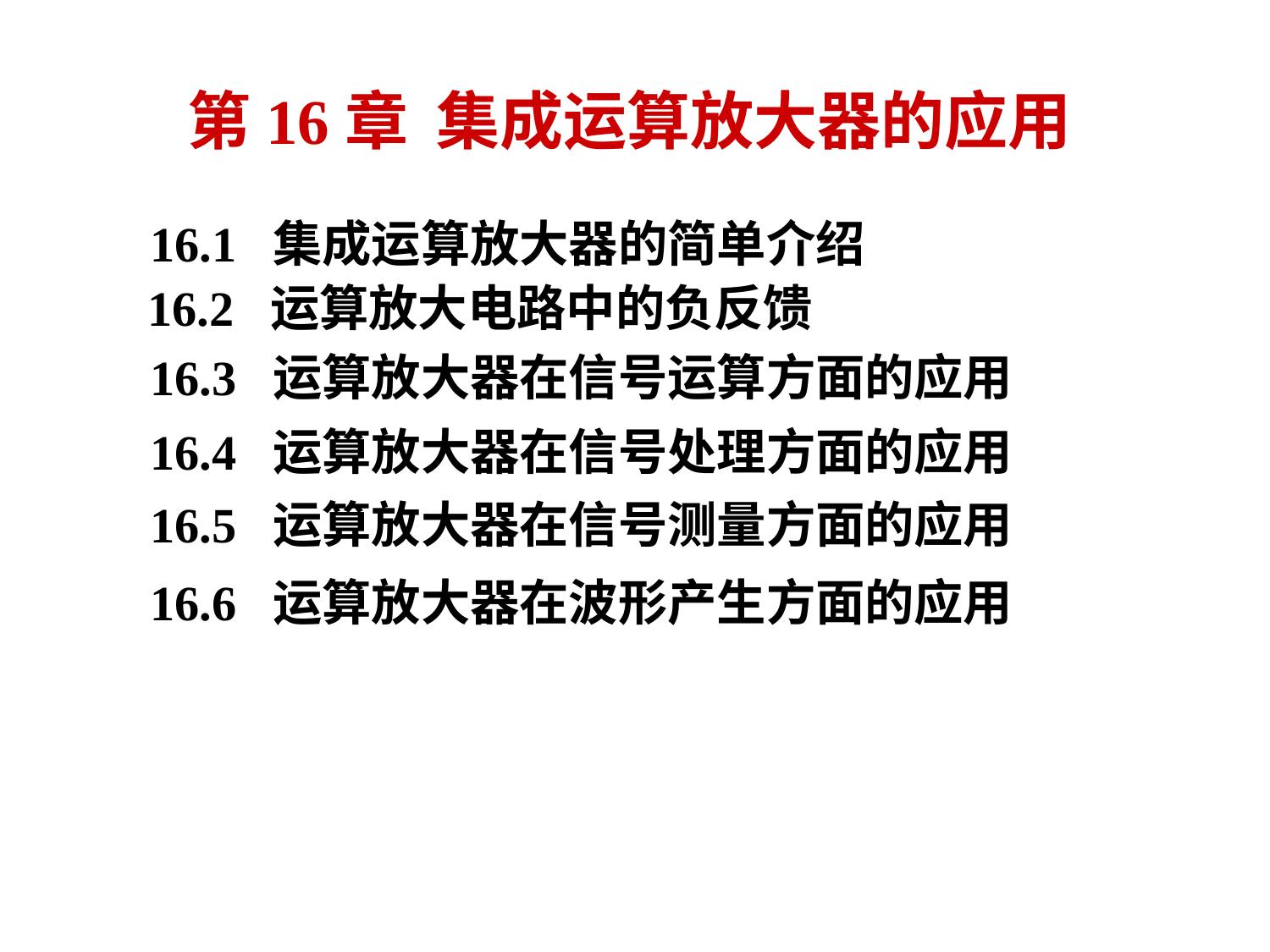

# 第16章  集成运算放大器的应用
16.1  集成运算放大器的简单介绍
16.2  运算放大电路中的负反馈
16.3  运算放大器在信号运算方面的应用
16.4  运算放大器在信号处理方面的应用
16.5  运算放大器在信号测量方面的应用
16.6  运算放大器在波形产生方面的应用